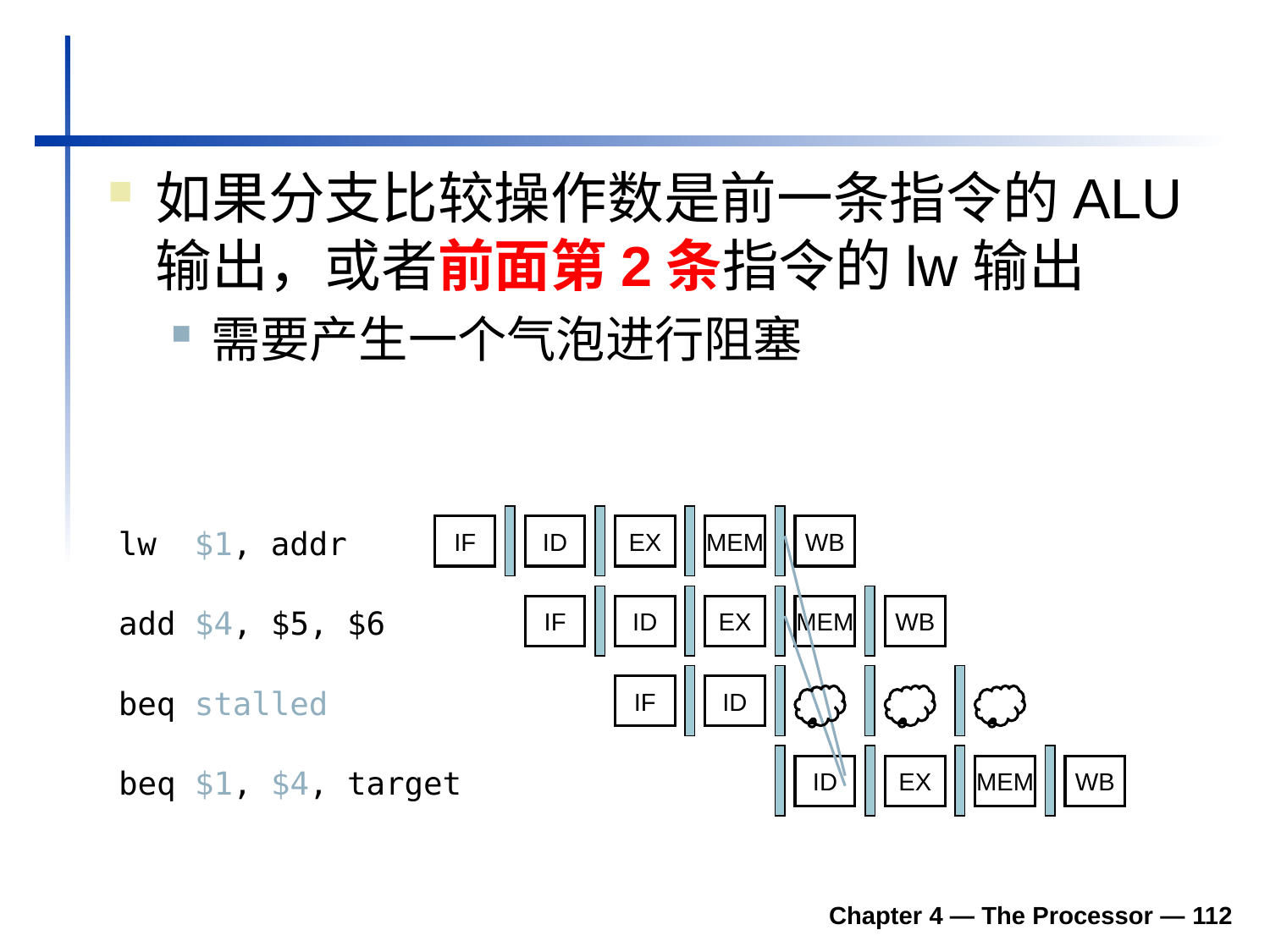

#
如果分支比较操作数是前一条指令的ALU输出，或者前面第2条指令的lw输出
需要产生一个气泡进行阻塞

IF
ID
EX
MEM
WB
lw  $1, addr

IF
ID
EX
MEM
WB
add $4, $5, $6

IF
ID
beq stalled

ID
EX
MEM
WB
beq $1, $4, target
Chapter 4 — The Processor — 112